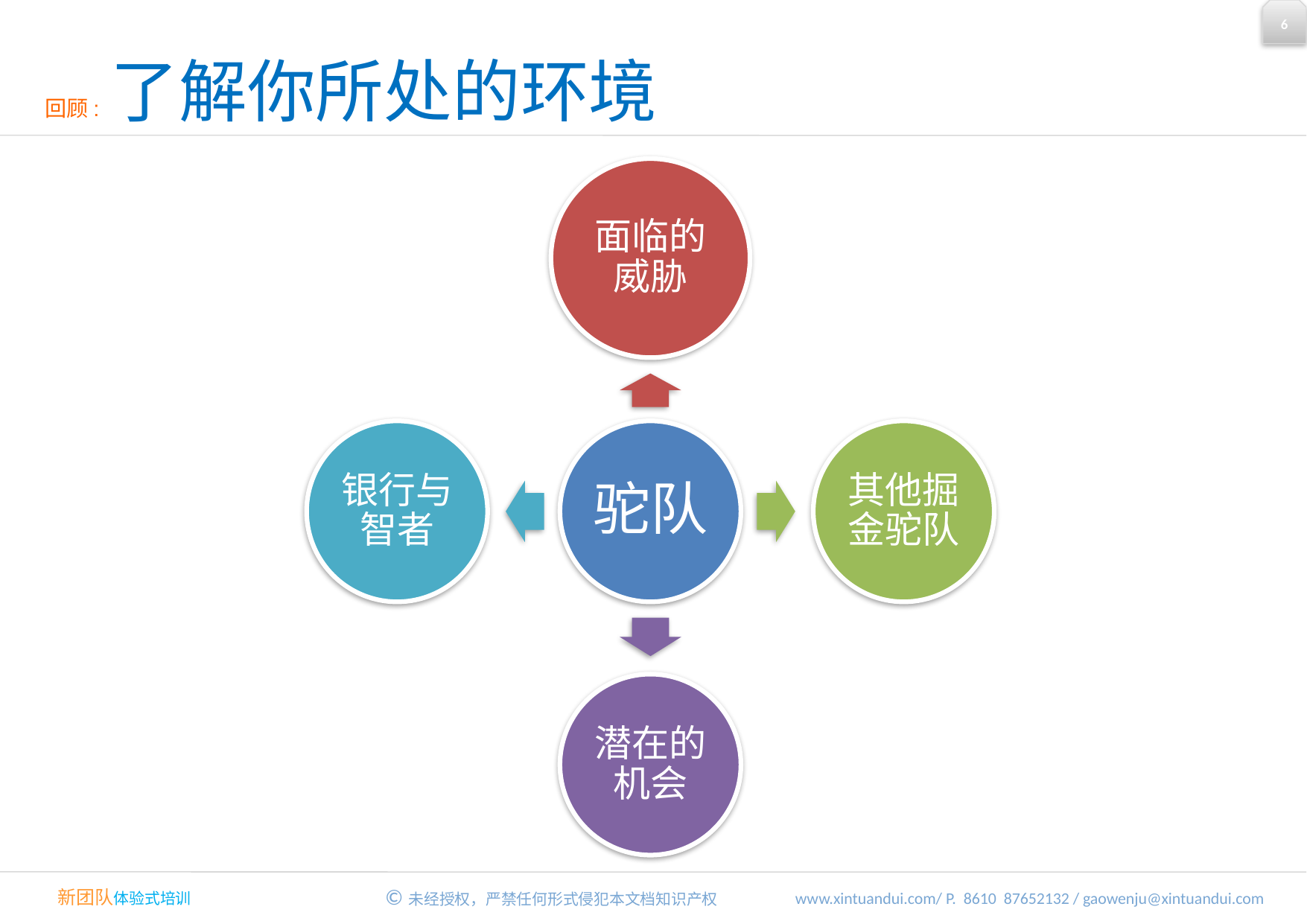

回顾: 了解你所处的环境
驼队

面临的威胁

其他掘金驼队

潜在的机会

银行与智者